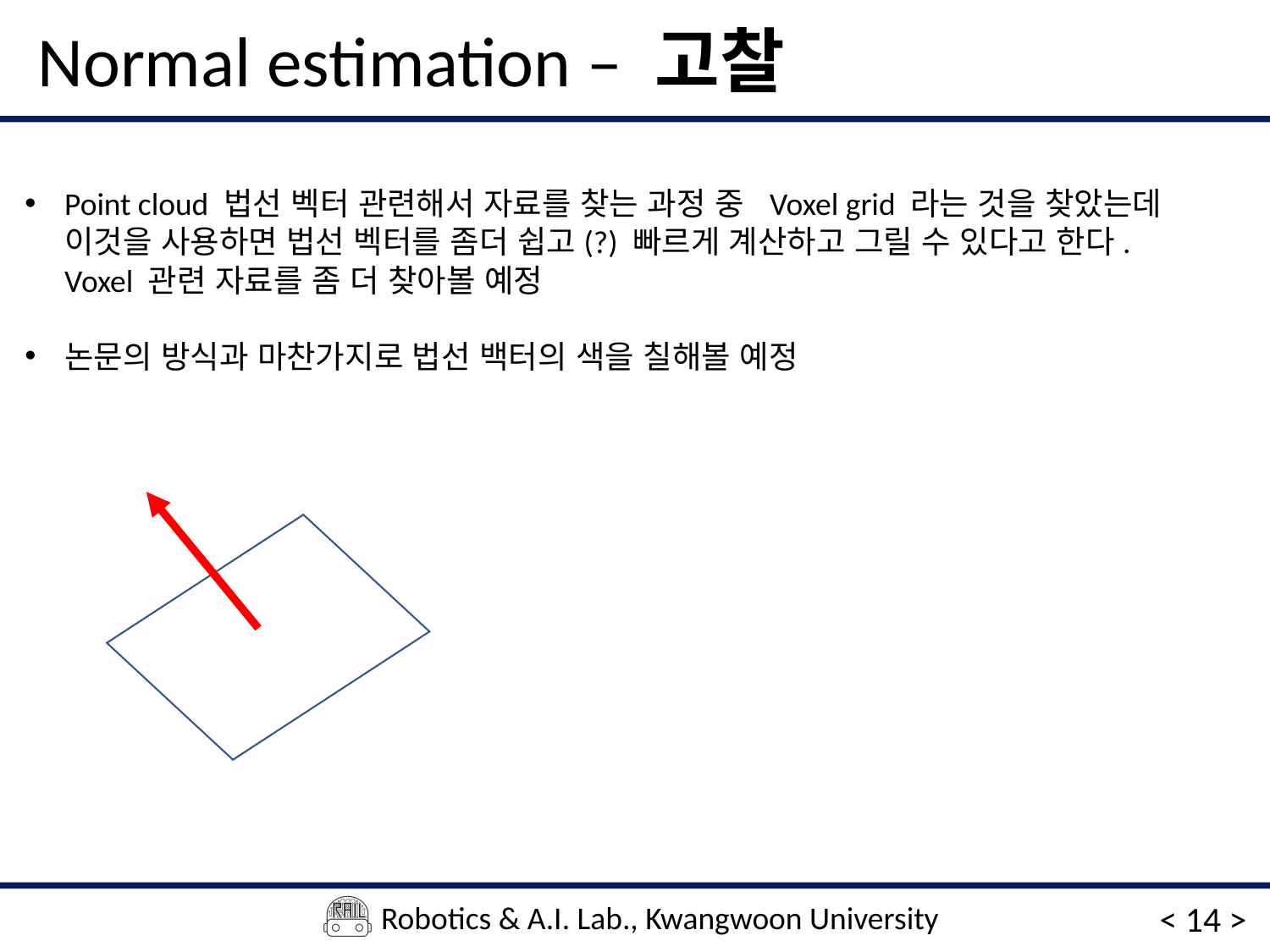

# Normal estimation – 고찰

Point cloud 법선 벡터 관련해서 자료를 찾는 과정 중  Voxel grid 라는 것을 찾았는데 이것을 사용하면 법선 벡터를 좀더 쉽고(?) 빠르게 계산하고 그릴 수 있다고 한다.
Voxel 관련 자료를 좀 더 찾아볼 예정

논문의 방식과 마찬가지로 법선 백터의 색을 칠해볼 예정

< 14 >
Robotics & A.I. Lab., Kwangwoon University